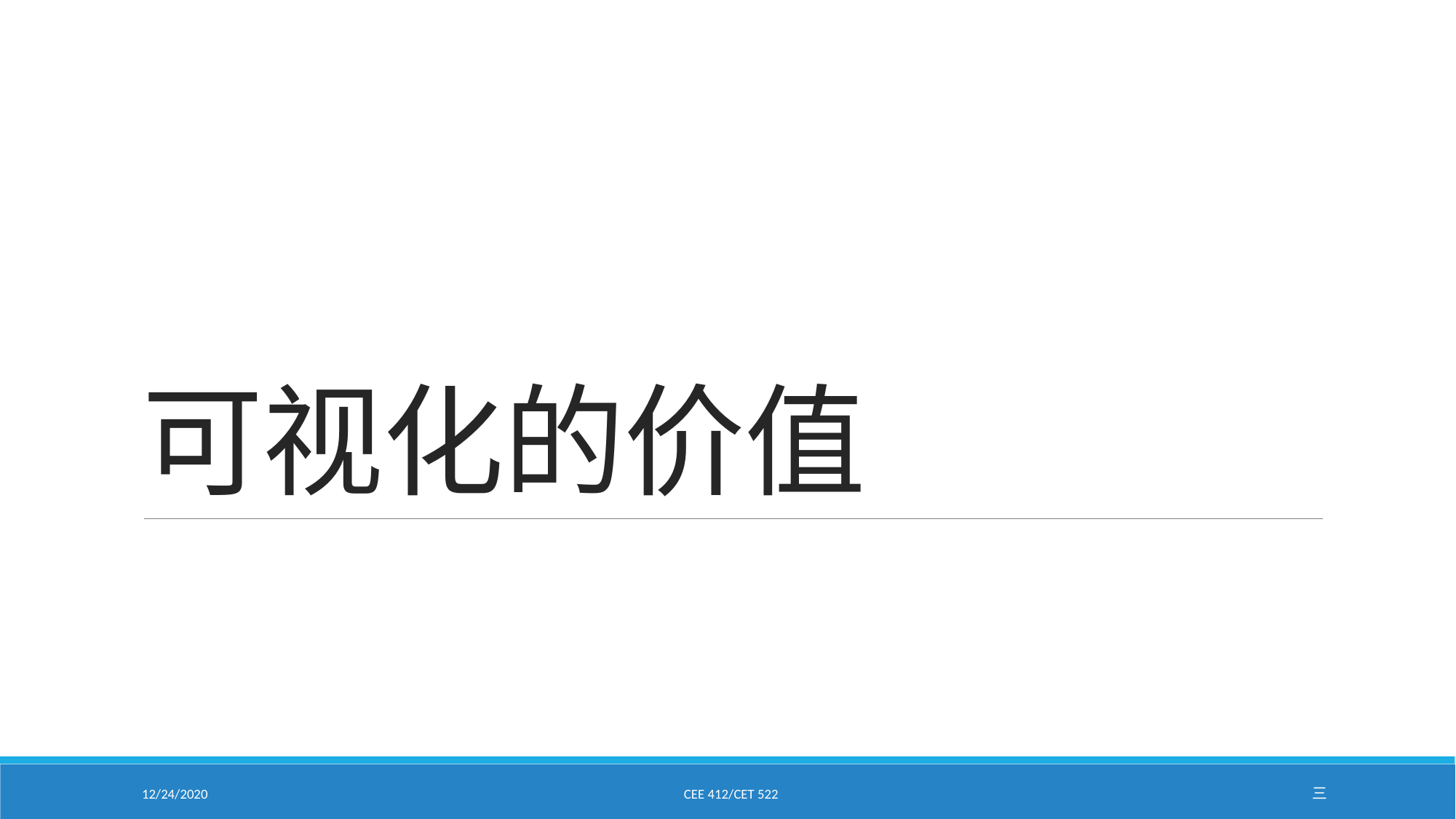

# 可视化的价值
12/24/2020
CEE 412/CET 522
三